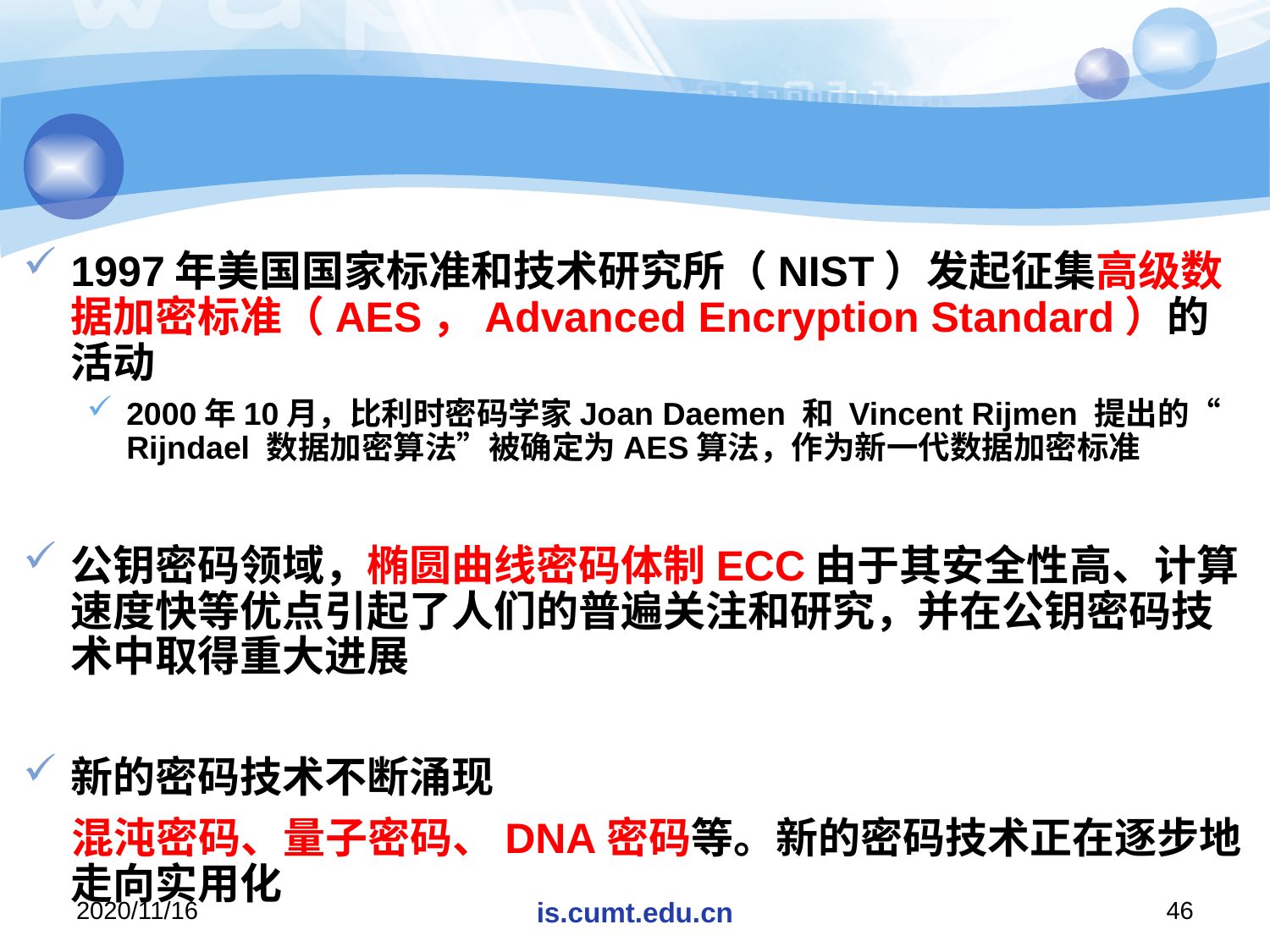

#
1997年美国国家标准和技术研究所（NIST）发起征集高级数据加密标准（AES，Advanced Encryption Standard）的活动
2000年10月，比利时密码学家Joan Daemen 和 Vincent Rijmen 提出的“ Rijndael 数据加密算法”被确定为AES算法，作为新一代数据加密标准

公钥密码领域，椭圆曲线密码体制ECC由于其安全性高、计算速度快等优点引起了人们的普遍关注和研究，并在公钥密码技术中取得重大进展

新的密码技术不断涌现
    混沌密码、量子密码、DNA密码等。新的密码技术正在逐步地走向实用化
2020/11/16
is.cumt.edu.cn
46